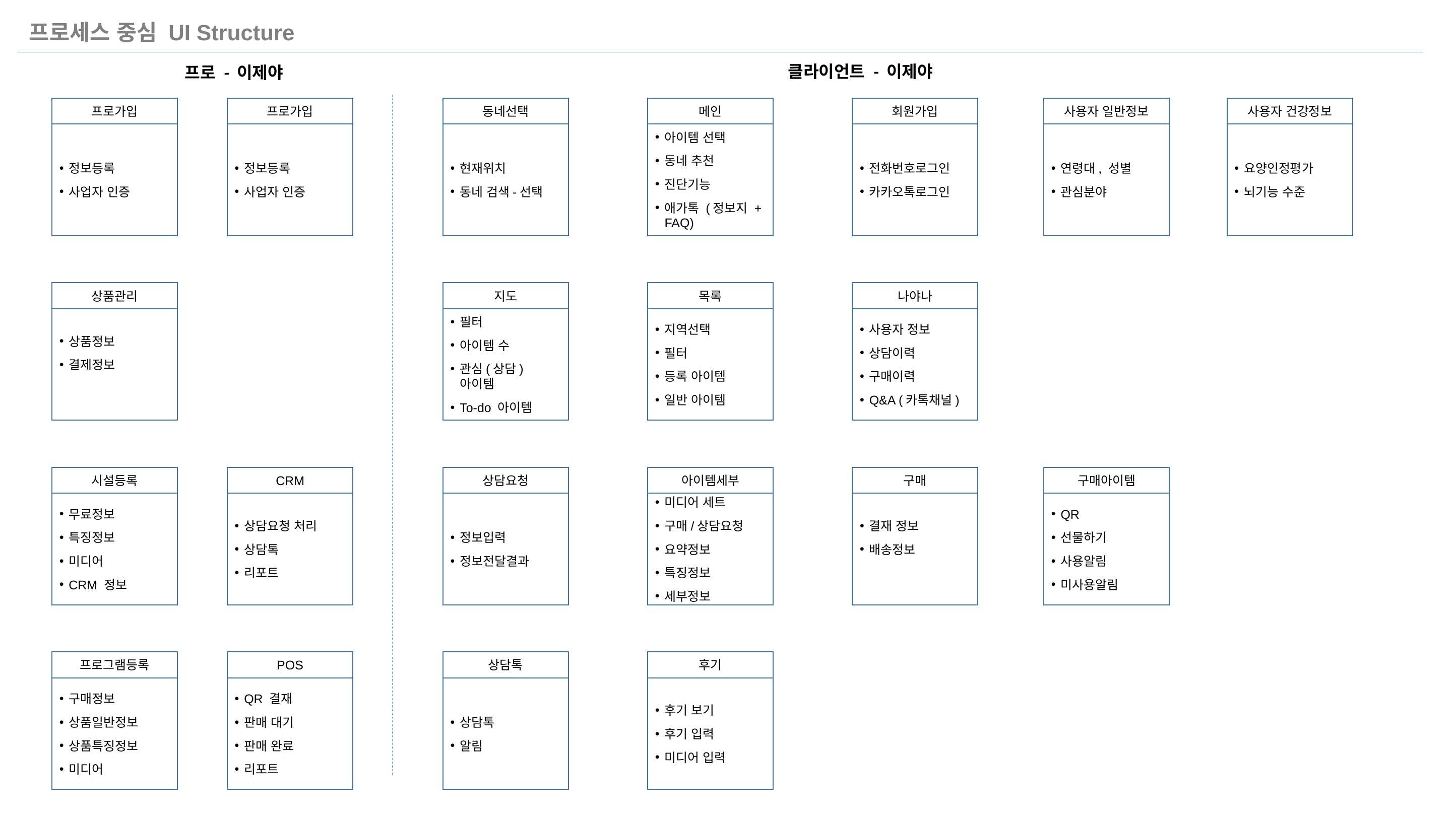

프로세스 중심 UI Structure
클라이언트 - 이제야
프로 - 이제야
프로가입
정보등록
사업자 인증
프로가입
정보등록
사업자 인증
동네선택
현재위치
동네 검색-선택
메인
아이템 선택
동네 추천
진단기능
애가톡 (정보지 + FAQ)
회원가입
전화번호로그인
카카오톡로그인
사용자 일반정보
연령대, 성별
관심분야
사용자 건강정보
요양인정평가
뇌기능 수준
상품관리
상품정보
결제정보

지도
필터
아이템 수
관심(상담)아이템
To-do 아이템
목록
지역선택
필터
등록 아이템
일반 아이템
나야나
사용자 정보
상담이력
구매이력
Q&A (카톡채널)
시설등록
무료정보
특징정보
미디어
CRM 정보
CRM
상담요청 처리
상담톡
리포트
상담요청
정보입력
정보전달결과
아이템세부
미디어 세트
구매/상담요청
요약정보
특징정보
세부정보
구매
결재 정보
배송정보

구매아이템
QR
선물하기
사용알림
미사용알림
프로그램등록
구매정보
상품일반정보
상품특징정보
미디어
POS
QR 결재
판매 대기
판매 완료
리포트
상담톡
상담톡
알림
후기
후기 보기
후기 입력
미디어 입력